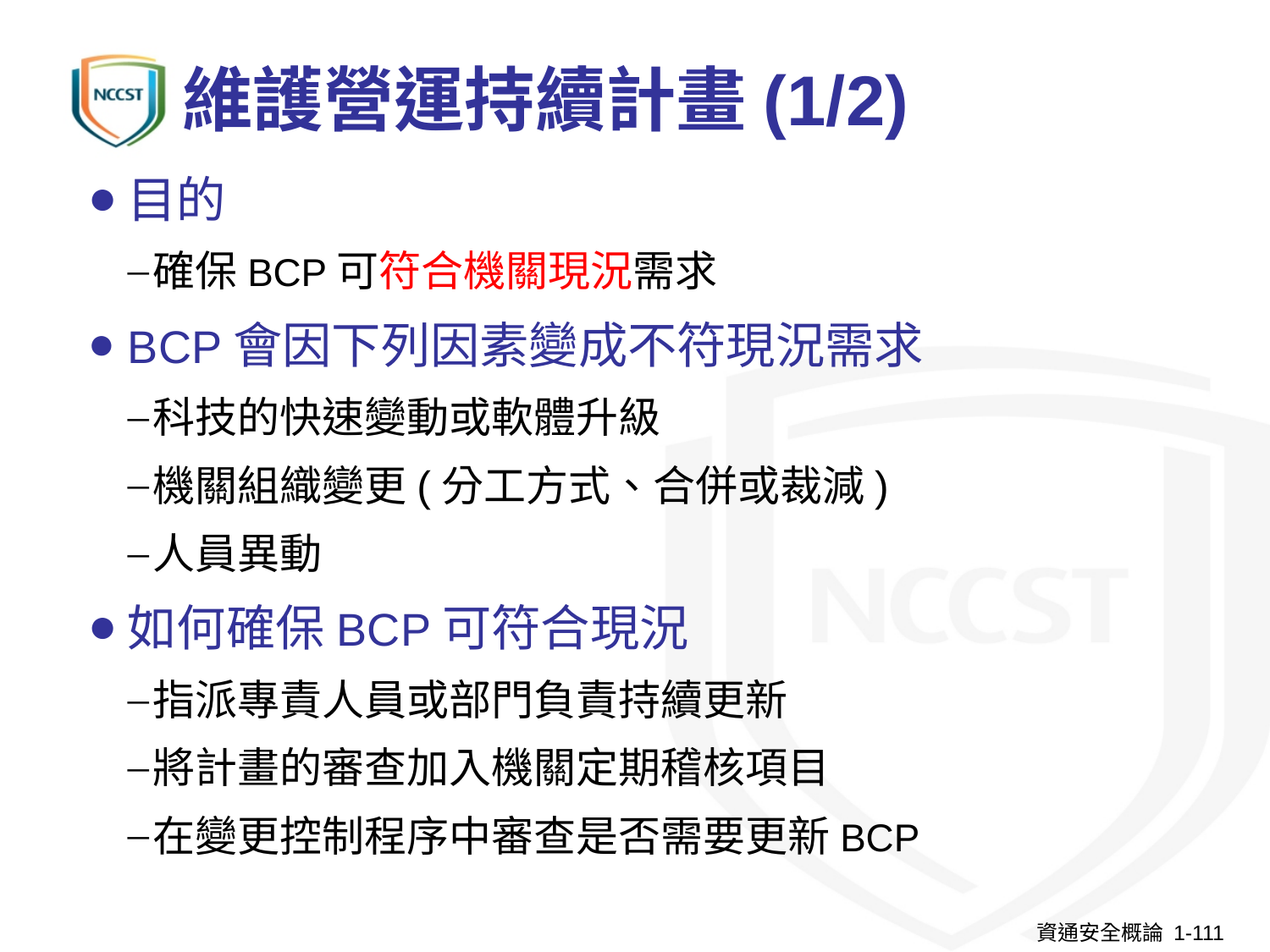

# 維護營運持續計畫(1/2)
目的
確保BCP可符合機關現況需求
BCP會因下列因素變成不符現況需求
科技的快速變動或軟體升級
機關組織變更(分工方式、合併或裁減)
人員異動
如何確保BCP可符合現況
指派專責人員或部門負責持續更新
將計畫的審查加入機關定期稽核項目
在變更控制程序中審查是否需要更新BCP